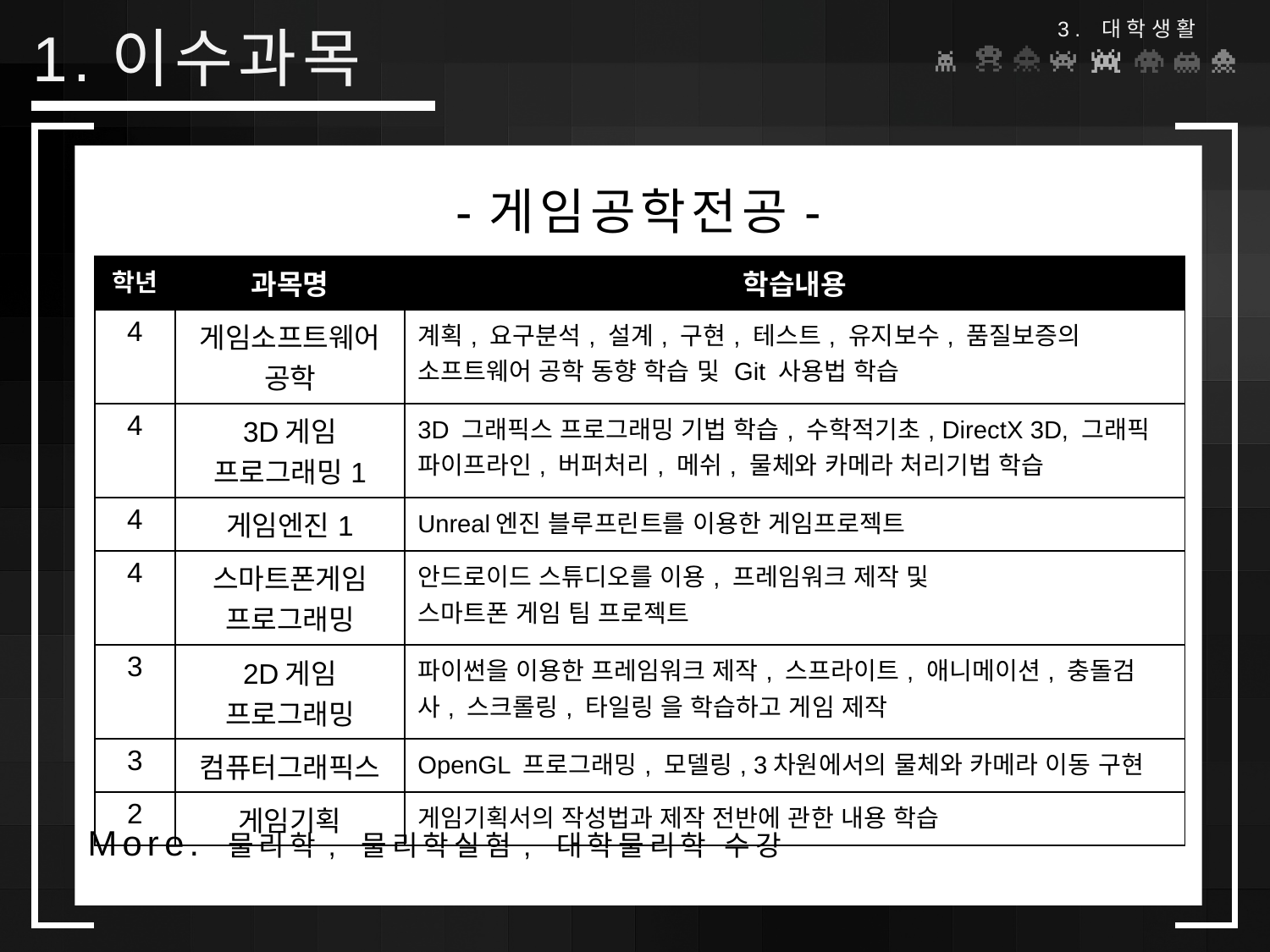

3. 대학생활
# 1.이수과목
-게임공학전공-

More. 물리학, 물리학실험, 대학물리학 수강
| 학년 | 과목명 | 학습내용 |
| --- | --- | --- |
| 4 | 게임소프트웨어공학 | 계획, 요구분석, 설계, 구현, 테스트, 유지보수, 품질보증의 소프트웨어 공학 동향 학습 및 Git 사용법 학습 |
| 4 | 3D게임 프로그래밍1 | 3D 그래픽스 프로그래밍 기법 학습, 수학적기초, DirectX 3D, 그래픽 파이프라인, 버퍼처리, 메쉬, 물체와 카메라 처리기법 학습 |
| 4 | 게임엔진1 | Unreal엔진 블루프린트를 이용한 게임프로젝트 |
| 4 | 스마트폰게임 프로그래밍 | 안드로이드 스튜디오를 이용, 프레임워크 제작 및 스마트폰 게임 팀 프로젝트 |
| 3 | 2D게임 프로그래밍 | 파이썬을 이용한 프레임워크 제작, 스프라이트, 애니메이션, 충돌검사, 스크롤링, 타일링 을 학습하고 게임 제작 |
| 3 | 컴퓨터그래픽스 | OpenGL 프로그래밍, 모델링, 3차원에서의 물체와 카메라 이동 구현 |
| 2 | 게임기획 | 게임기획서의 작성법과 제작 전반에 관한 내용 학습 |